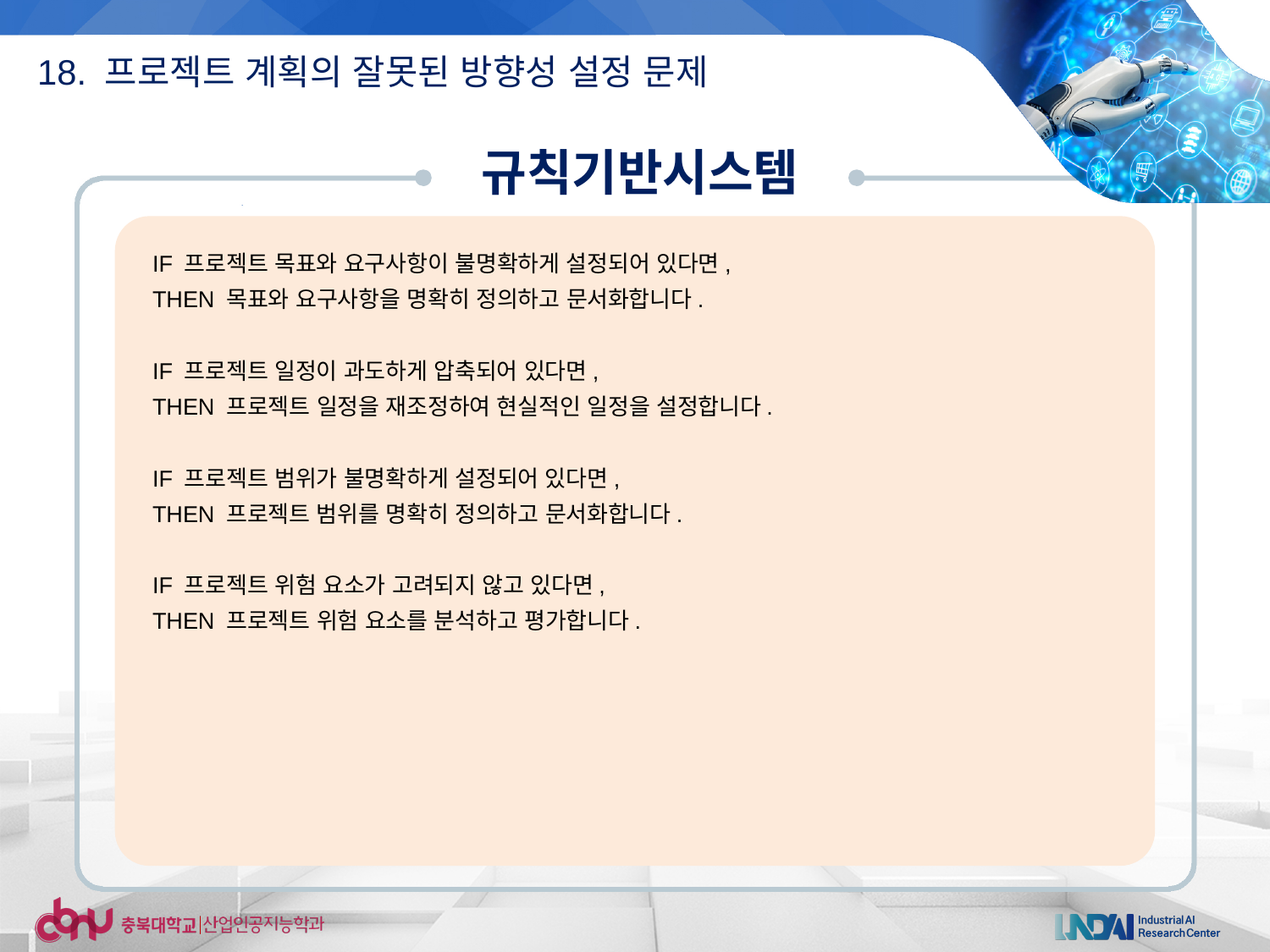

18. 프로젝트 계획의 잘못된 방향성 설정 문제
규칙기반시스템

IF 프로젝트 목표와 요구사항이 불명확하게 설정되어 있다면,
THEN 목표와 요구사항을 명확히 정의하고 문서화합니다.

IF 프로젝트 일정이 과도하게 압축되어 있다면,
THEN 프로젝트 일정을 재조정하여 현실적인 일정을 설정합니다.

IF 프로젝트 범위가 불명확하게 설정되어 있다면,
THEN 프로젝트 범위를 명확히 정의하고 문서화합니다.

IF 프로젝트 위험 요소가 고려되지 않고 있다면,
THEN 프로젝트 위험 요소를 분석하고 평가합니다.